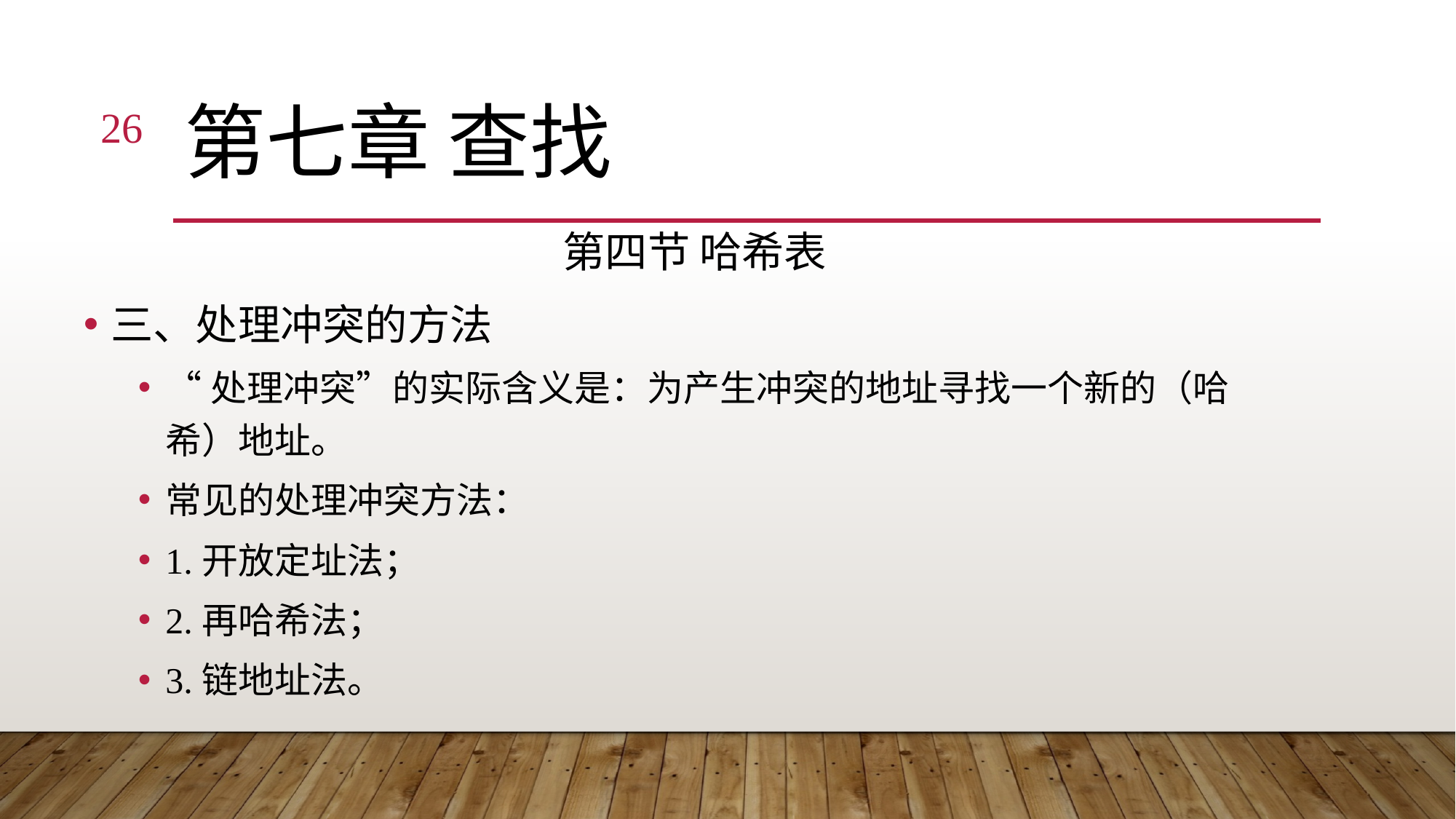

26
# 第七章 查找
第四节 哈希表
三、处理冲突的方法
“处理冲突”的实际含义是：为产生冲突的地址寻找一个新的（哈希）地址。
常见的处理冲突方法：
1.开放定址法；
2.再哈希法；
3.链地址法。